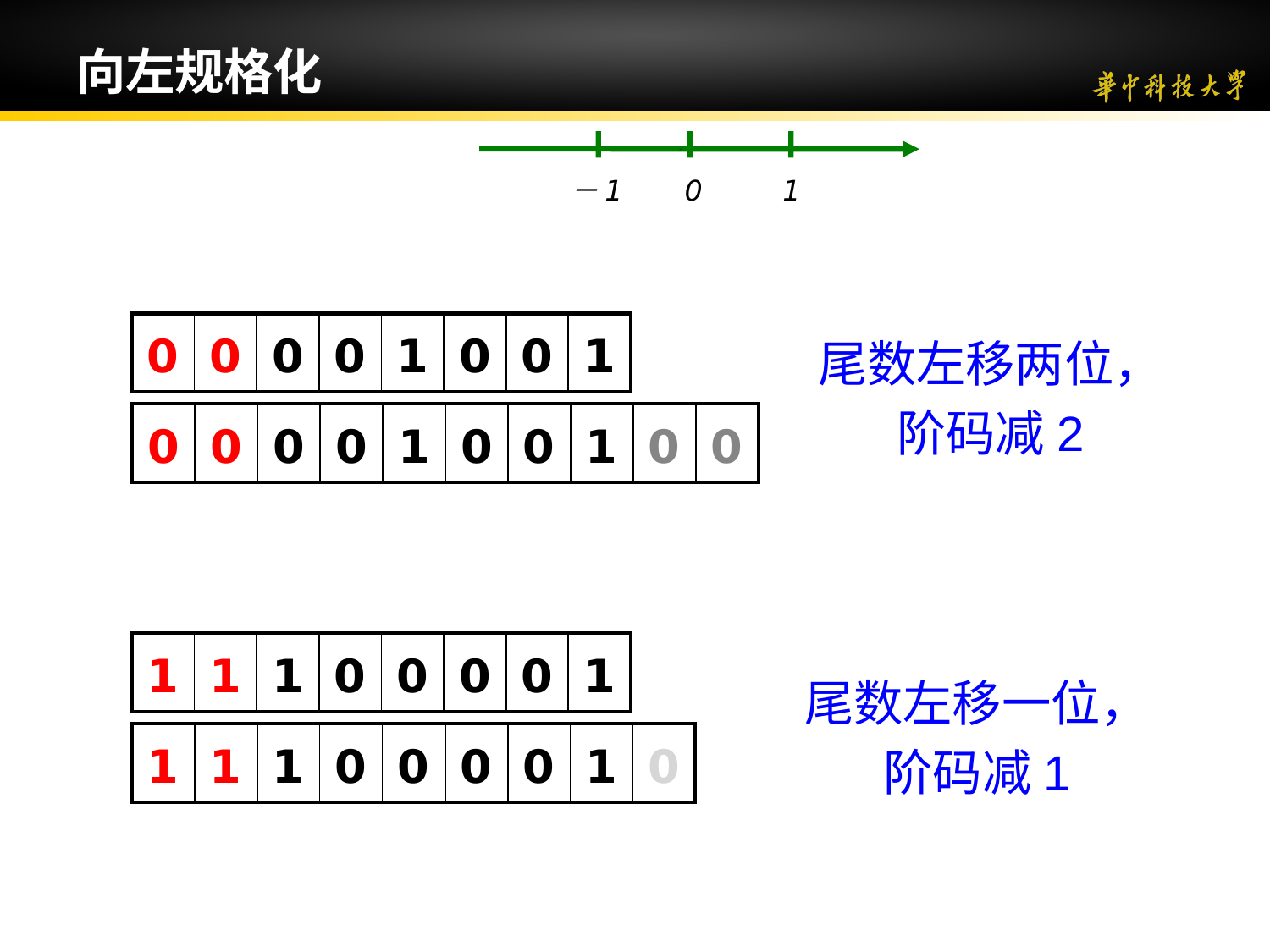

向左规格化

－1       0         1
| 0 | 0 | 0 | 0 | 1 | 0 | 0 | 1 |
| --- | --- | --- | --- | --- | --- | --- | --- |
尾数左移两位，
阶码减2
| 0 | 0 | 0 | 0 | 1 | 0 | 0 | 1 | 0 | 0 |
| --- | --- | --- | --- | --- | --- | --- | --- | --- | --- |
| 1 | 1 | 1 | 0 | 0 | 0 | 0 | 1 |
| --- | --- | --- | --- | --- | --- | --- | --- |
尾数左移一位，
阶码减1
| 1 | 1 | 1 | 0 | 0 | 0 | 0 | 1 | 0 |
| --- | --- | --- | --- | --- | --- | --- | --- | --- |